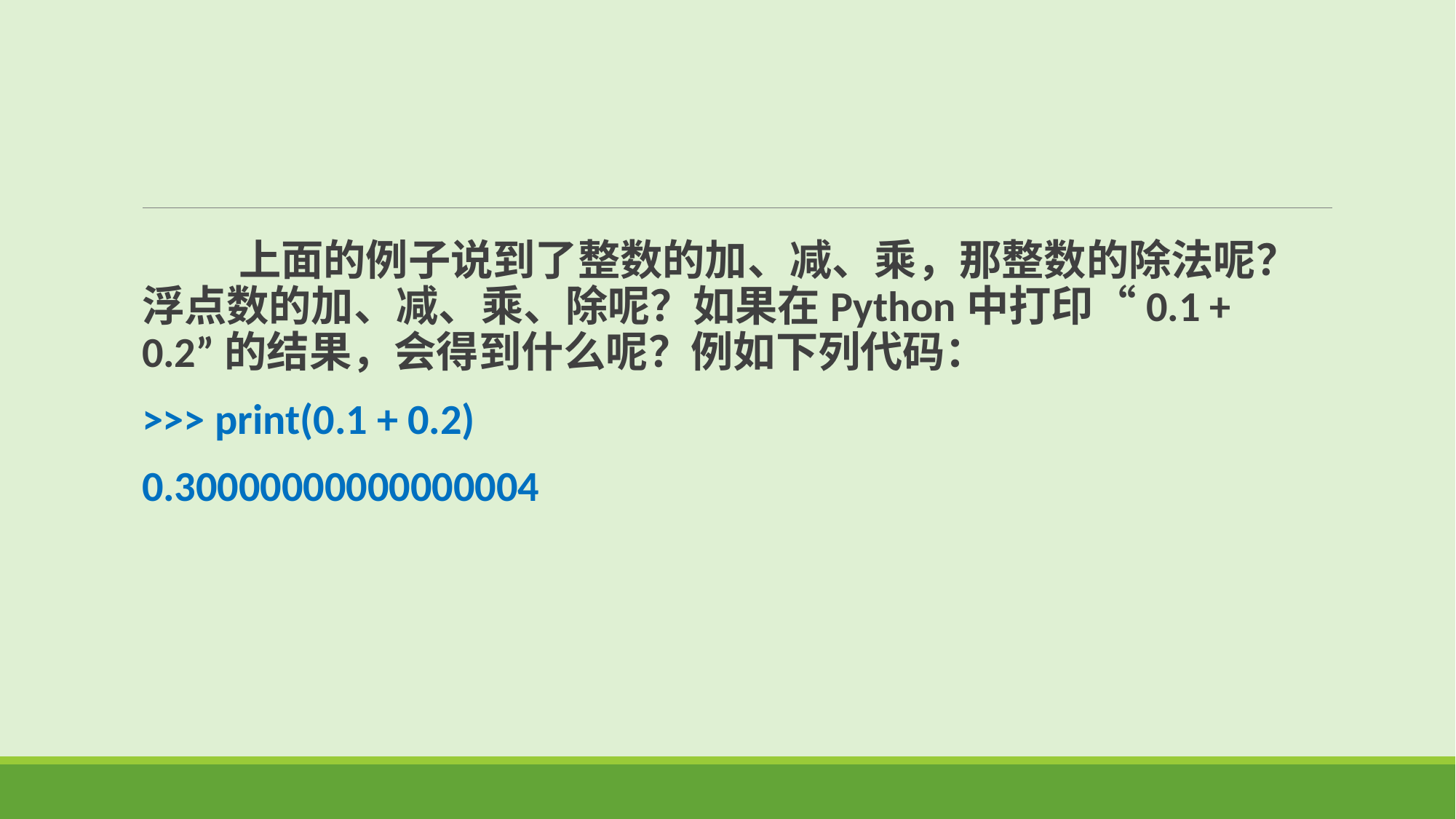

上面的例子说到了整数的加、减、乘，那整数的除法呢？浮点数的加、减、乘、除呢？如果在Python中打印“0.1 + 0.2”的结果，会得到什么呢？例如下列代码：
>>> print(0.1 + 0.2)
0.30000000000000004